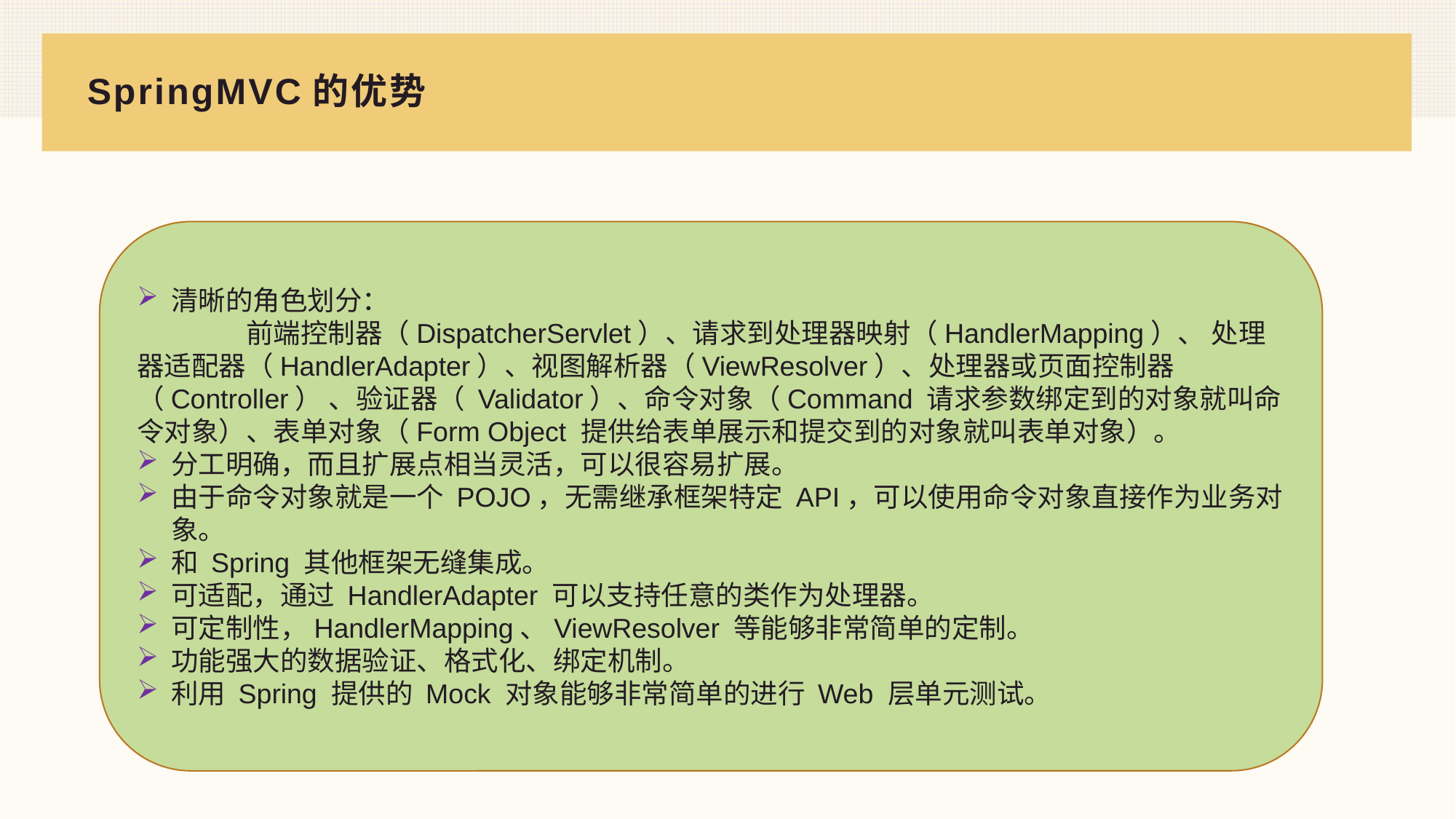

# SpringMVC的优势
清晰的角色划分：
	前端控制器（DispatcherServlet）、请求到处理器映射（HandlerMapping）、 处理器适配器（HandlerAdapter）、视图解析器（ViewResolver）、处理器或页面控制器（Controller） 、验证器（ Validator）、命令对象（Command 请求参数绑定到的对象就叫命令对象）、表单对象（Form Object 提供给表单展示和提交到的对象就叫表单对象）。
分工明确，而且扩展点相当灵活，可以很容易扩展。
由于命令对象就是一个 POJO，无需继承框架特定 API，可以使用命令对象直接作为业务对象。
和 Spring 其他框架无缝集成。
可适配，通过 HandlerAdapter 可以支持任意的类作为处理器。
可定制性，HandlerMapping、ViewResolver 等能够非常简单的定制。
功能强大的数据验证、格式化、绑定机制。
利用 Spring 提供的 Mock 对象能够非常简单的进行 Web 层单元测试。